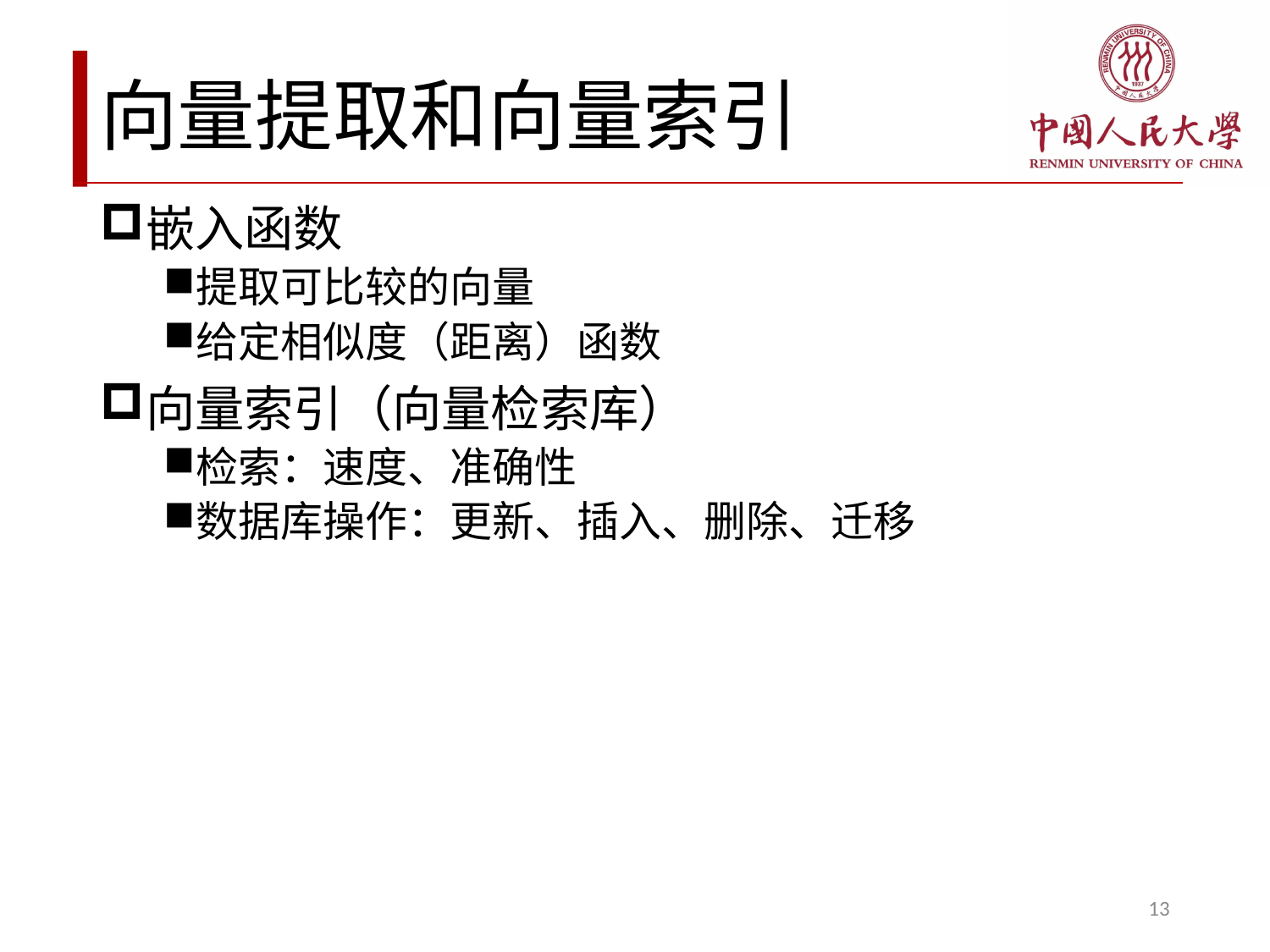

# 向量提取和向量索引
嵌入函数
提取可比较的向量
给定相似度（距离）函数
向量索引（向量检索库）
检索：速度、准确性
数据库操作：更新、插入、删除、迁移
13